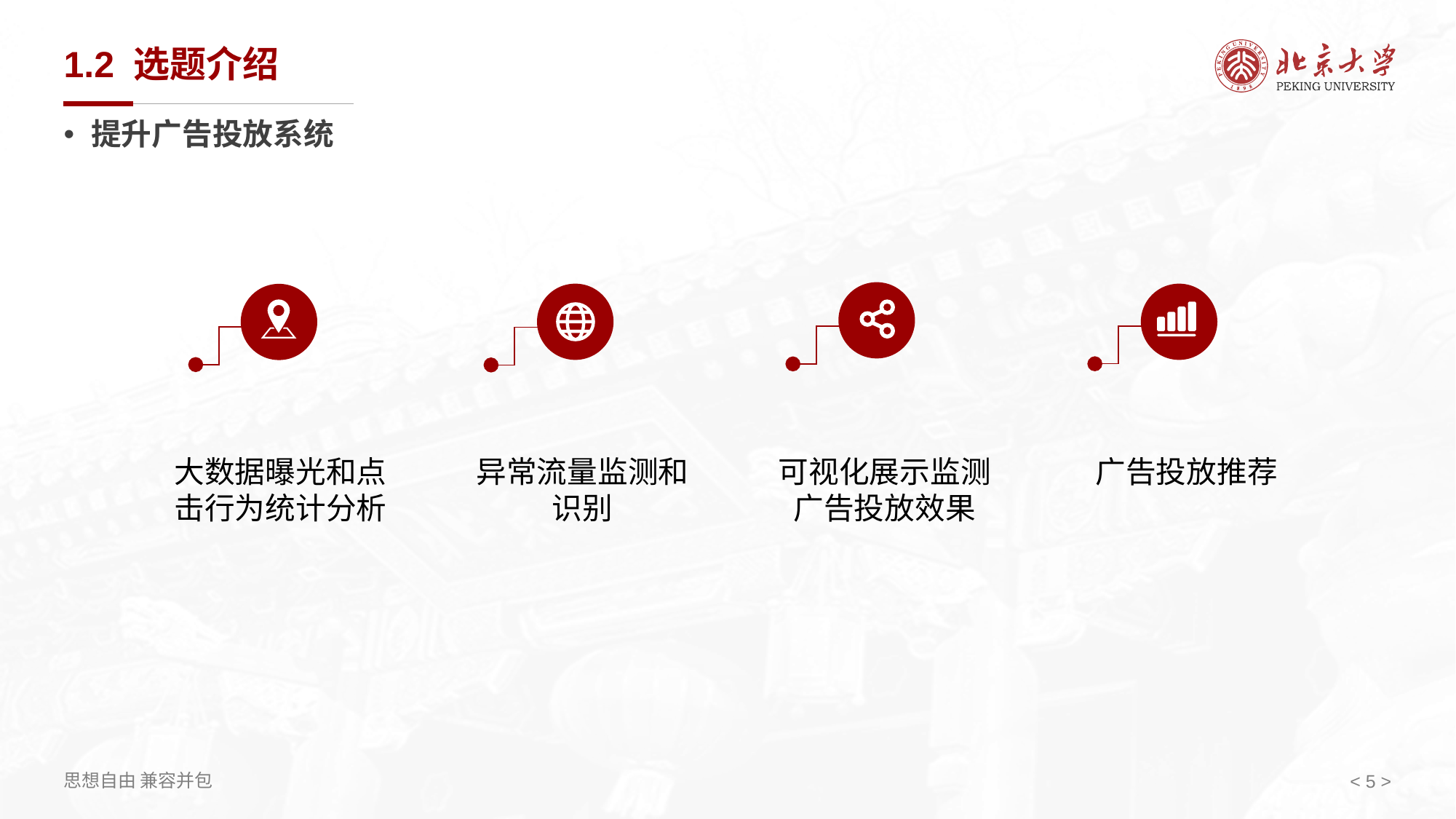

# 1.2 选题介绍
提升广告投放系统

大数据曝光和点击行为统计分析
异常流量监测和识别
可视化展示监测广告投放效果
广告投放推荐
< 5 >